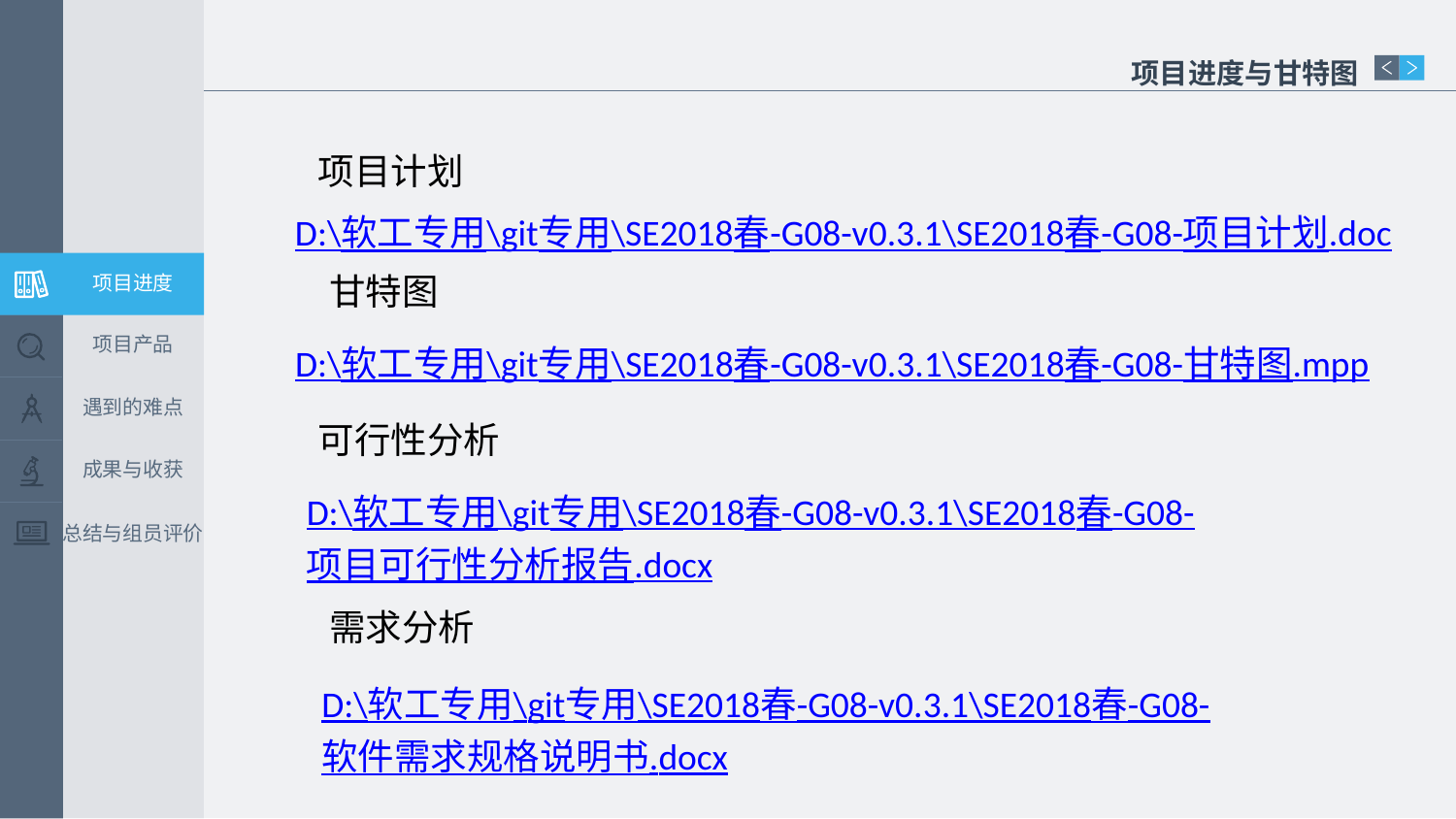

项目进度与甘特图

项目计划
D:\软工专用\git专用\SE2018春-G08-v0.3.1\SE2018春-G08-项目计划.doc

甘特图
项目进度

项目产品

D:\软工专用\git专用\SE2018春-G08-v0.3.1\SE2018春-G08-甘特图.mpp
遇到的难点

可行性分析
成果与收获

D:\软工专用\git专用\SE2018春-G08-v0.3.1\SE2018春-G08-项目可行性分析报告.docx
总结与组员评价

需求分析
D:\软工专用\git专用\SE2018春-G08-v0.3.1\SE2018春-G08-软件需求规格说明书.docx